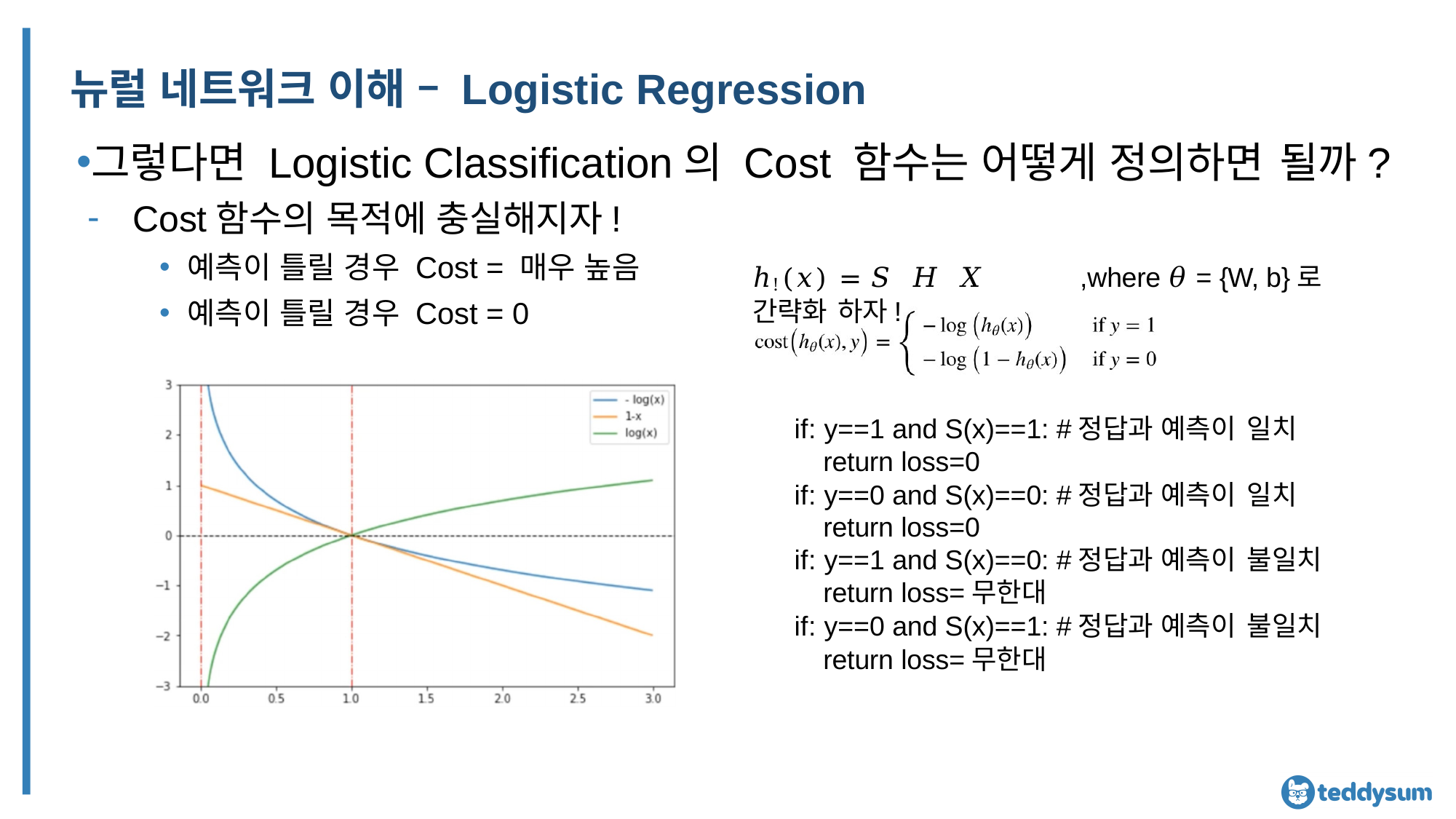

# 뉴럴 네트워크 이해 – Logistic Regression
그렇다면 Logistic Classification의 Cost 함수는 어떻게 정의하면 될까?
Cost함수의 목적에 충실해지자!
예측이 틀릴 경우 Cost = 매우 높음
예측이 틀릴 경우 Cost = 0
ℎ!(𝑥) = 𝑆  𝐻  𝑋	,where 𝜃 = {W, b}로 간략화 하자!

if: y==1 and S(x)==1: #정답과 예측이 일치
return loss=0
if: y==0 and S(x)==0: #정답과 예측이 일치
return loss=0
if: y==1 and S(x)==0: #정답과 예측이 불일치
return loss=무한대
if: y==0 and S(x)==1: #정답과 예측이 불일치
return loss=무한대